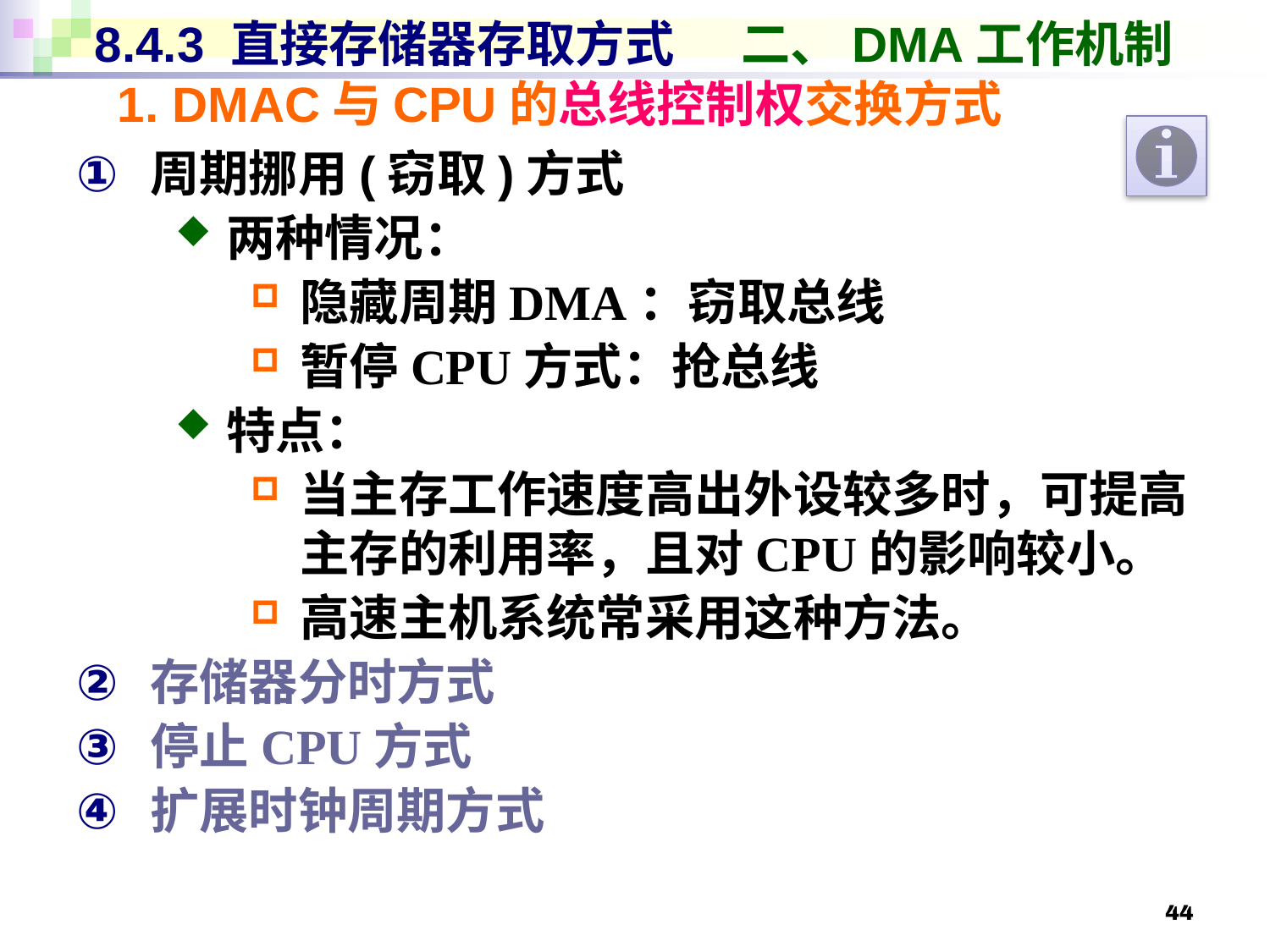

# 8.4.3 直接存储器存取方式      二、DMA工作机制
1. DMAC与CPU的总线控制权交换方式

周期挪用(窃取)方式
两种情况：
隐藏周期DMA：窃取总线
暂停CPU方式：抢总线
特点：
当主存工作速度高出外设较多时，可提高主存的利用率，且对CPU的影响较小。
高速主机系统常采用这种方法。
存储器分时方式
停止CPU方式
扩展时钟周期方式
44